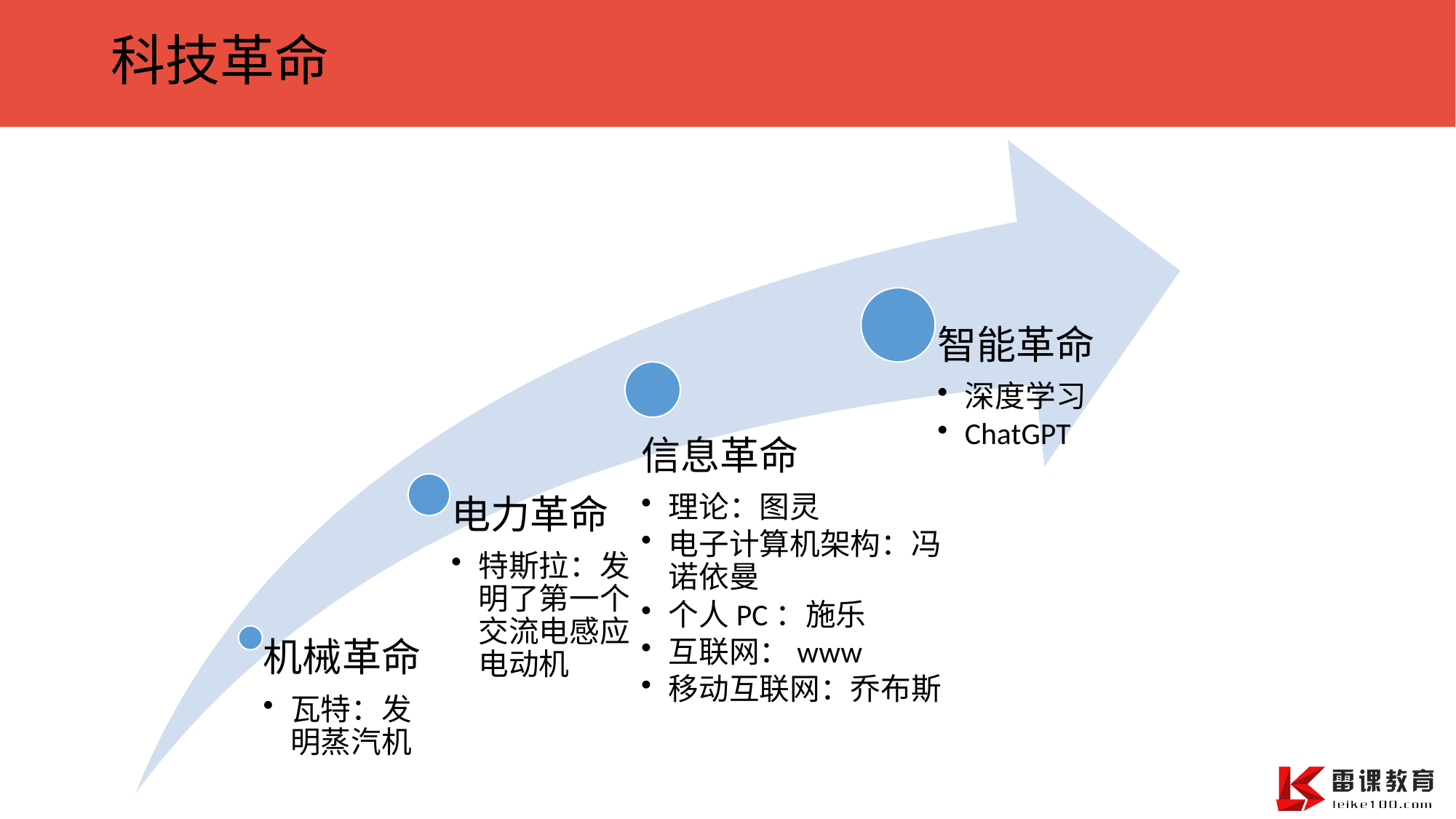

# 科技革命
机械革命
瓦特：发明蒸汽机
电力革命
特斯拉：发明了第一个交流电感应电动机
信息革命
理论：图灵
电子计算机架构：冯诺依曼
个人PC：施乐
互联网：www
移动互联网：乔布斯
智能革命
深度学习
ChatGPT